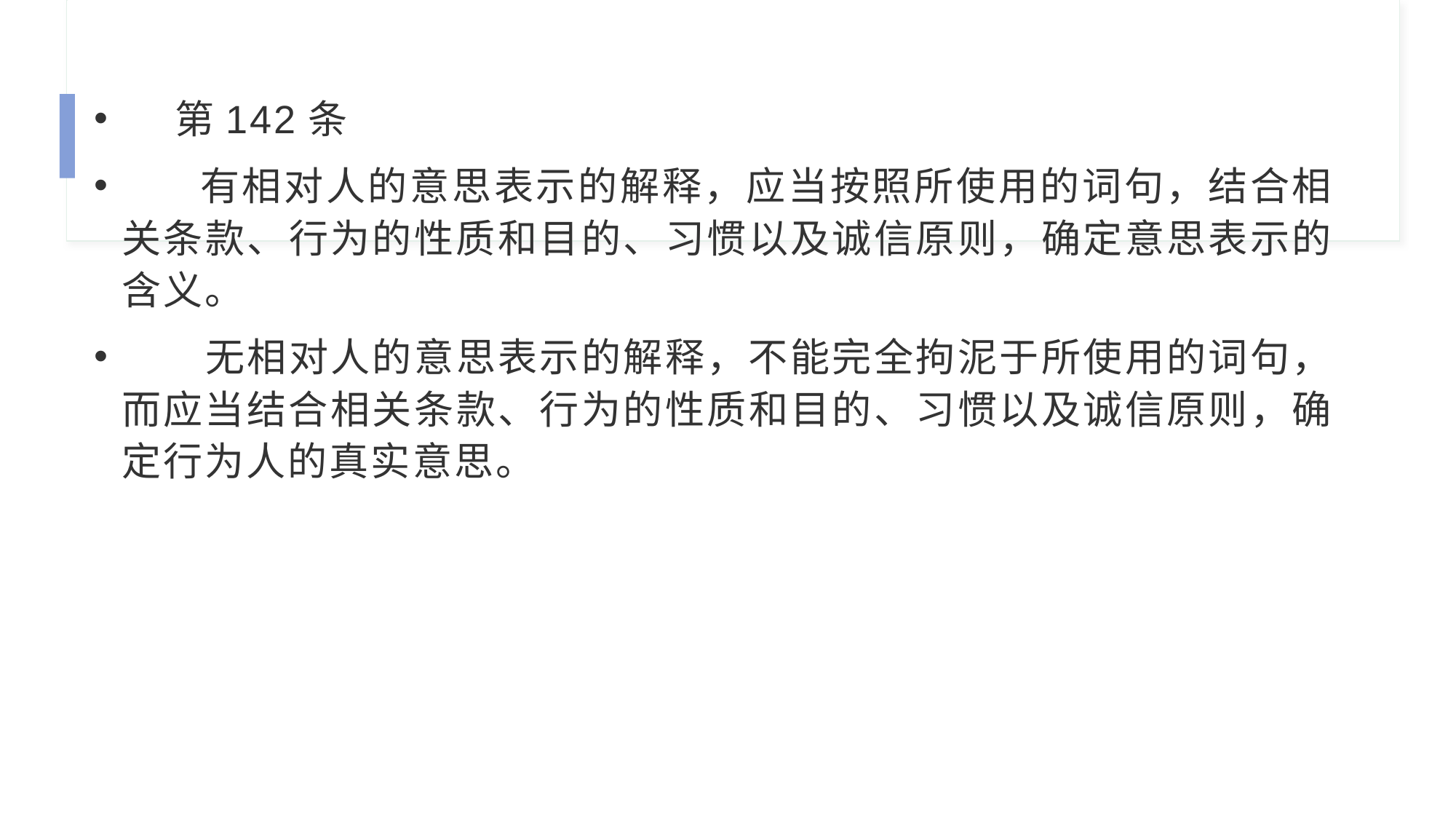

第142条
      有相对人的意思表示的解释，应当按照所使用的词句，结合相关条款、行为的性质和目的、习惯以及诚信原则，确定意思表示的含义。
　　无相对人的意思表示的解释，不能完全拘泥于所使用的词句，而应当结合相关条款、行为的性质和目的、习惯以及诚信原则，确定行为人的真实意思。